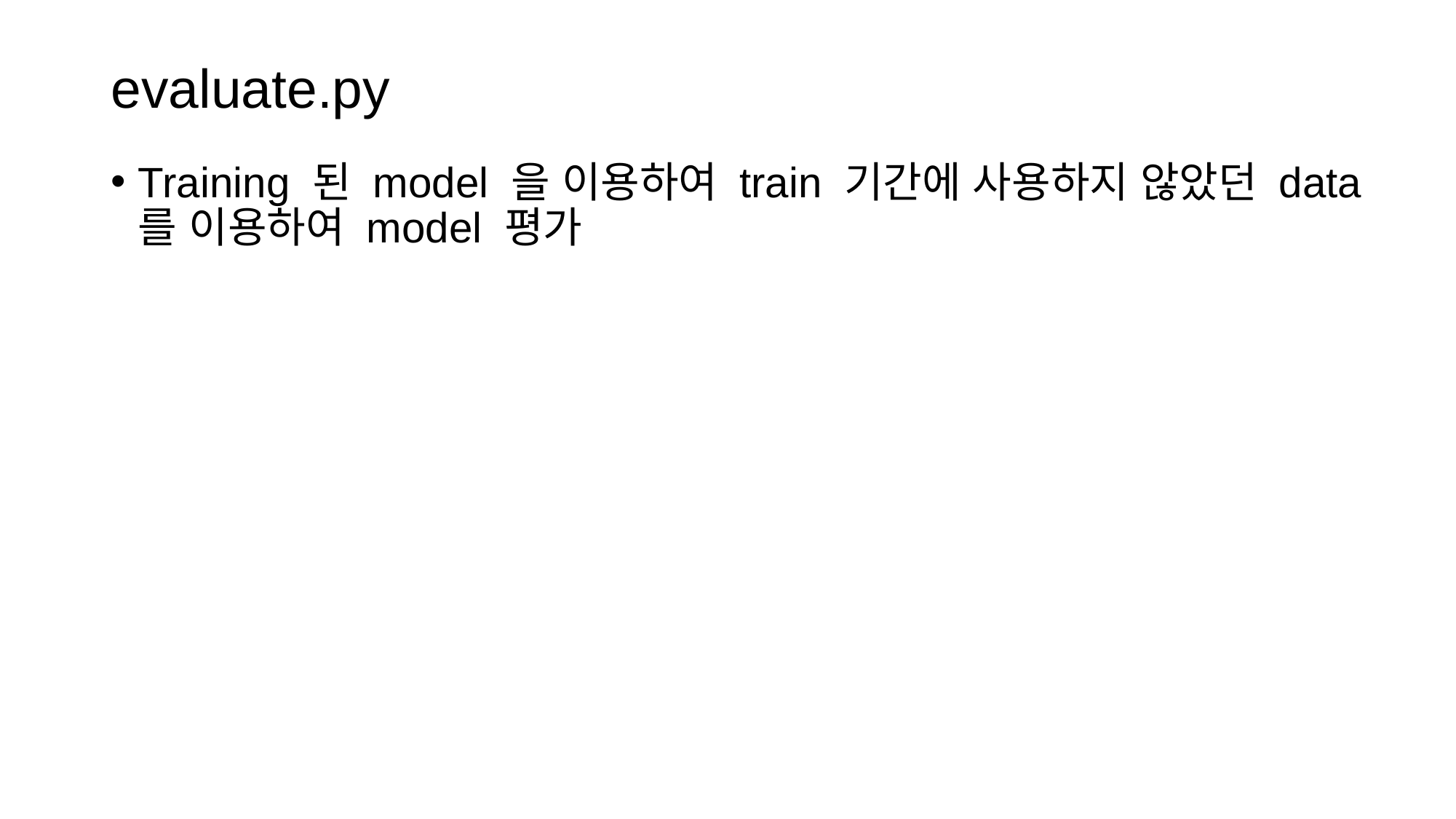

# evaluate.py
Training 된 model 을 이용하여 train 기간에 사용하지 않았던 data 를 이용하여 model 평가